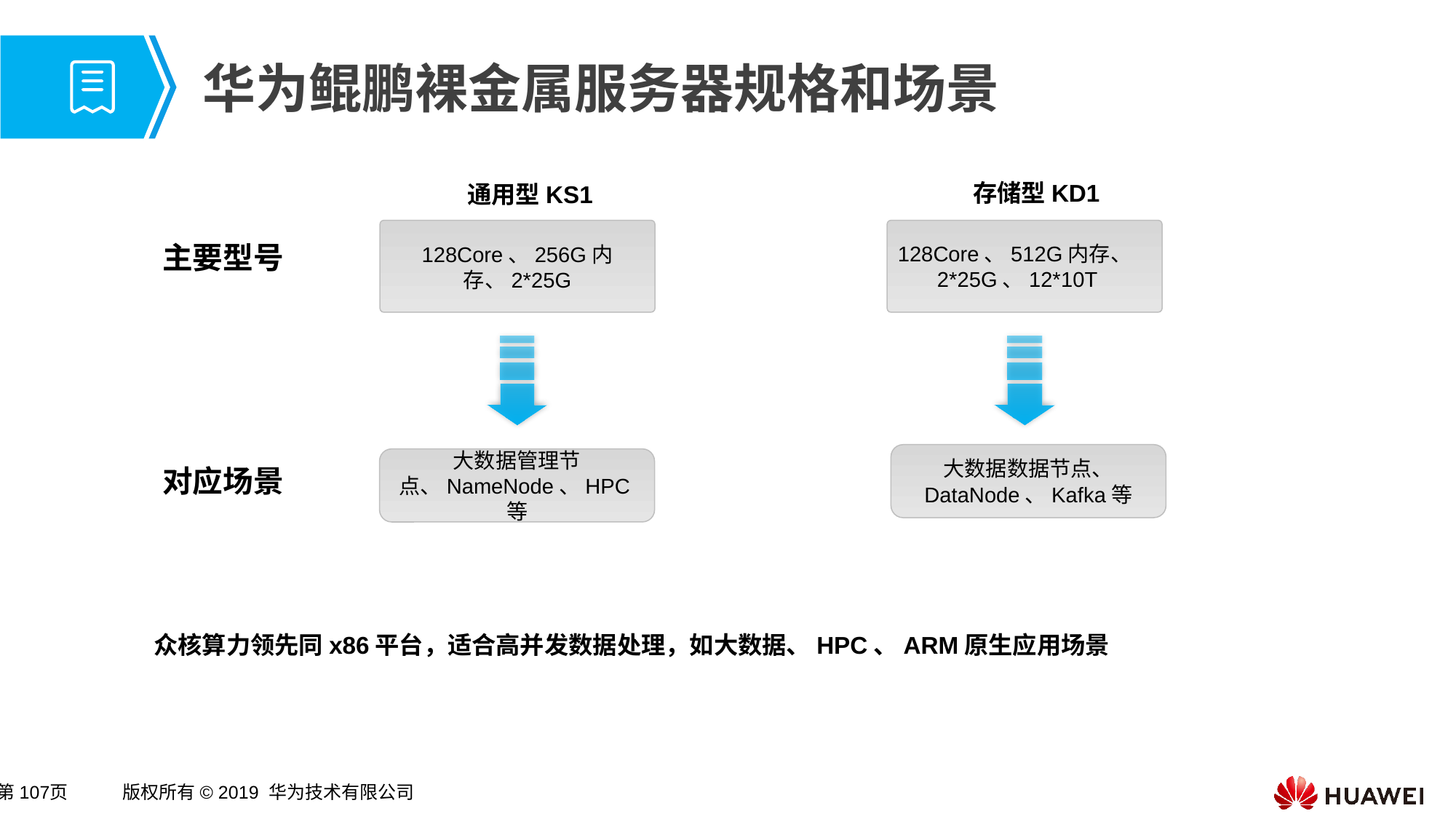

# 华为鲲鹏裸金属服务器规格和场景
存储型KD1
通用型KS1
128Core、256G内存、2*25G

主要型号
128Core、512G内存、2*25G、12*10T

大数据数据节点、
DataNode、Kafka等
大数据管理节点、NameNode、HPC等
对应场景
众核算力领先同x86平台，适合高并发数据处理，如大数据、HPC、ARM原生应用场景